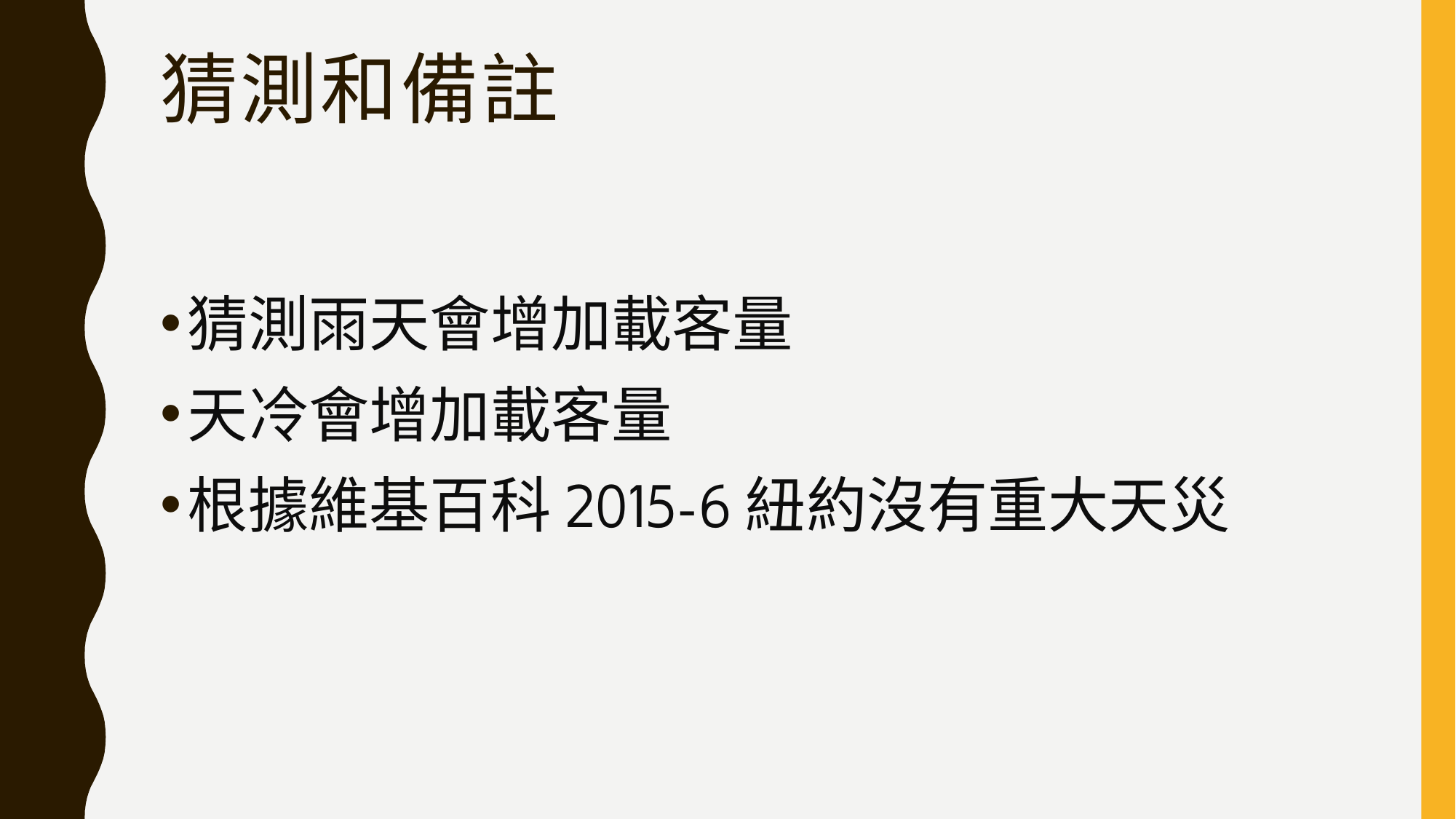

# 猜測和備註
猜測雨天會增加載客量
天冷會增加載客量
根據維基百科2015-6紐約沒有重大天災